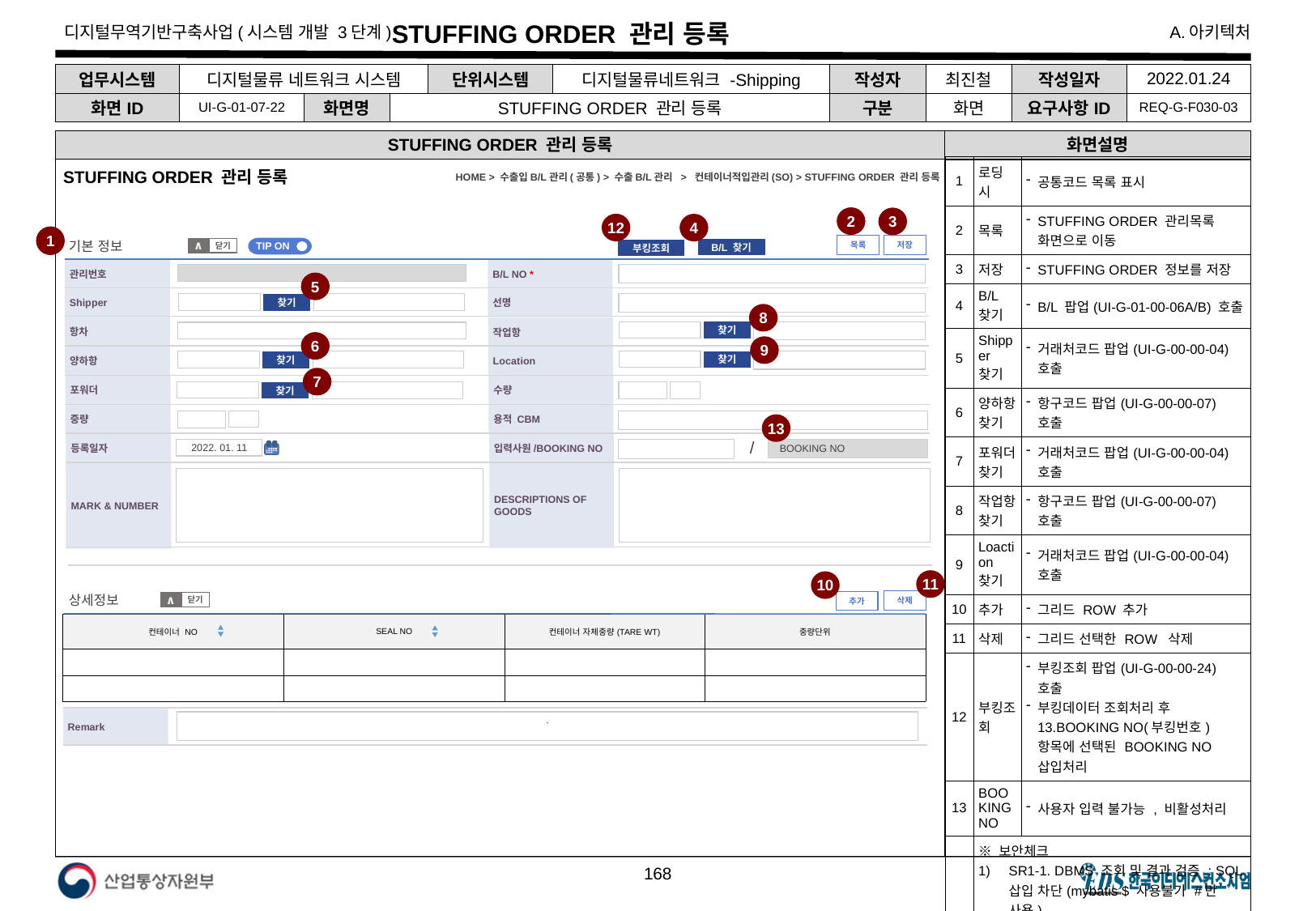

# STUFFING ORDER 관리 등록
| 업무시스템 | 디지털물류 네트워크 시스템 |  |  | 단위시스템 | 디지털물류네트워크 -Shipping | 작성자 | 최진철 | 작성일자 | 2022.01.24 |
| --- | --- | --- | --- | --- | --- | --- | --- | --- | --- |
| 화면ID | UI-G-01-07-22 | 화면명 | STUFFING ORDER 관리 등록 |  |  | 구분 | 화면 | 요구사항ID | REQ-G-F030-03 |
STUFFING ORDER 관리 등록
화면설명

| 1 | 로딩 시 | 공통코드 목록 표시 |
| --- | --- | --- |
| 2 | 목록 | STUFFING ORDER 관리목록 화면으로 이동 |
| 3 | 저장 | STUFFING ORDER 정보를 저장 |
| 4 | B/L 찾기 | B/L 팝업(UI-G-01-00-06A/B) 호출 |
| 5 | Shipper 찾기 | 거래처코드 팝업(UI-G-00-00-04) 호출 |
| 6 | 양하항 찾기 | 항구코드 팝업(UI-G-00-00-07) 호출 |
| 7 | 포워더 찾기 | 거래처코드 팝업(UI-G-00-00-04) 호출 |
| 8 | 작업항 찾기 | 항구코드 팝업(UI-G-00-00-07) 호출 |
| 9 | Loaction 찾기 | 거래처코드 팝업(UI-G-00-00-04) 호출 |
| 10 | 추가 | 그리드 ROW 추가 |
| 11 | 삭제 | 그리드 선택한 ROW 삭제 |
| 12 | 부킹조회 | 부킹조회 팝업(UI-G-00-00-24) 호출 부킹데이터 조회처리 후 13.BOOKING NO(부킹번호)항목에 선택된 BOOKING NO 삽입처리 |
| 13 | BOOKING NO | 사용자 입력 불가능 , 비활성처리 |
|  | ※ 보안체크 SR1-1. DBMS 조회 및 결과 검증 : SQL 삽입 차단(mybatis $ 사용불가 #만 사용) SR1-5. 웹 서비스 요청 및 결과 검증 : 크로스사이트스크립트(XSS) 차단(공통필터적용) SR3-1. 예외처리 : 에러 시 시스템 정보 노출차단(에러 시 오류페이지 이동 공통 적용) |  |
STUFFING ORDER 관리 등록
HOME > 수출입B/L관리(공통) > 수출B/L관리  >  컨테이너적입관리(SO) > STUFFING ORDER 관리 등록

2
3
12
4
1
기본 정보
저장
목록
TIP ON

닫기
∧
B/L 찾기
부킹조회
관리번호
B/L NO *

5
Shipper
선명

찾기
8
작업항
항차

찾기

6
9
Location
양하항

찾기
찾기
7
수량
포워더

찾기
용적 CBM
중량

13
입력사원/BOOKING NO
등록일자
BOOKING NO
2022. 01. 11

/
DESCRIPTIONS OF GOODS
MARK & NUMBER

11
10
상세정보
삭제
추가
닫기
∧
| 컨테이너 NO | SEAL NO | 컨테이너 자체중량(TARE WT) | 중량단위 |
| --- | --- | --- | --- |
|  |  |  |  |
|  |  |  |  |

Remark
`